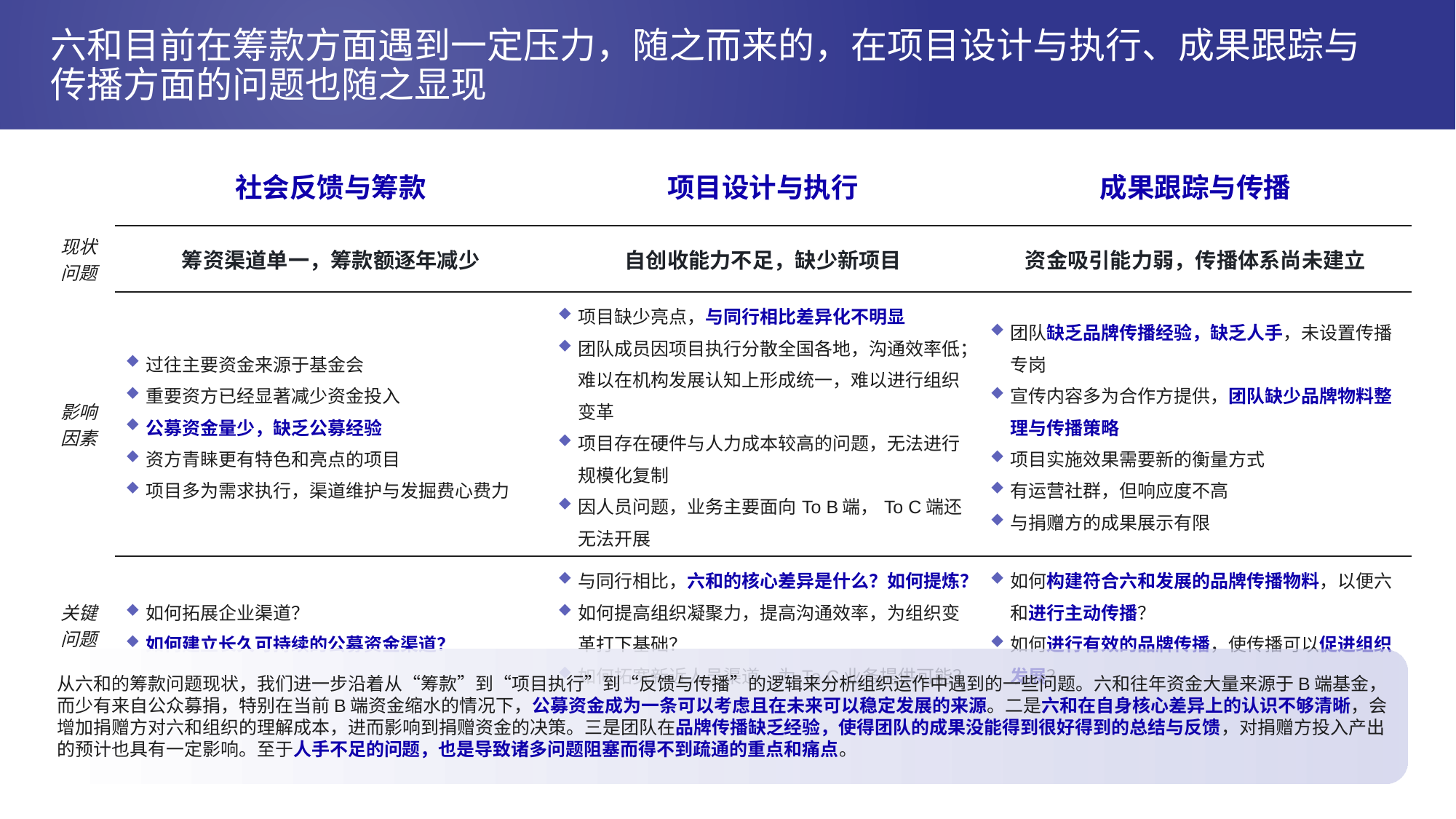

六和目前在筹款方面遇到一定压力，随之而来的，在项目设计与执行、成果跟踪与传播方面的问题也随之显现
|  | 社会反馈与筹款 | 项目设计与执行 | 成果跟踪与传播 |
| --- | --- | --- | --- |
| 现状问题 | 筹资渠道单一，筹款额逐年减少 | 自创收能力不足，缺少新项目 | 资金吸引能力弱，传播体系尚未建立 |
| 影响因素 | 过往主要资金来源于基金会 重要资方已经显著减少资金投入 公募资金量少，缺乏公募经验 资方青睐更有特色和亮点的项目 项目多为需求执行，渠道维护与发掘费心费力 | 项目缺少亮点，与同行相比差异化不明显 团队成员因项目执行分散全国各地，沟通效率低；难以在机构发展认知上形成统一，难以进行组织变革 项目存在硬件与人力成本较高的问题，无法进行规模化复制 因人员问题，业务主要面向To B端，To C端还无法开展 | 团队缺乏品牌传播经验，缺乏人手，未设置传播专岗 宣传内容多为合作方提供，团队缺少品牌物料整理与传播策略 项目实施效果需要新的衡量方式 有运营社群，但响应度不高 与捐赠方的成果展示有限 |
| 关键问题 | 如何拓展企业渠道？ 如何建立长久可持续的公募资金渠道？ | 与同行相比，六和的核心差异是什么？如何提炼？ 如何提高组织凝聚力，提高沟通效率，为组织变革打下基础？ 如何拓宽新近人员渠道，为To C业务提供可能？ | 如何构建符合六和发展的品牌传播物料，以便六和进行主动传播？ 如何进行有效的品牌传播，使传播可以促进组织发展？ |
从六和的筹款问题现状，我们进一步沿着从“筹款”到“项目执行”到“反馈与传播”的逻辑来分析组织运作中遇到的一些问题。六和往年资金大量来源于B端基金，而少有来自公众募捐，特别在当前B端资金缩水的情况下，公募资金成为一条可以考虑且在未来可以稳定发展的来源。二是六和在自身核心差异上的认识不够清晰，会增加捐赠方对六和组织的理解成本，进而影响到捐赠资金的决策。三是团队在品牌传播缺乏经验，使得团队的成果没能得到很好得到的总结与反馈，对捐赠方投入产出的预计也具有一定影响。至于人手不足的问题，也是导致诸多问题阻塞而得不到疏通的重点和痛点。